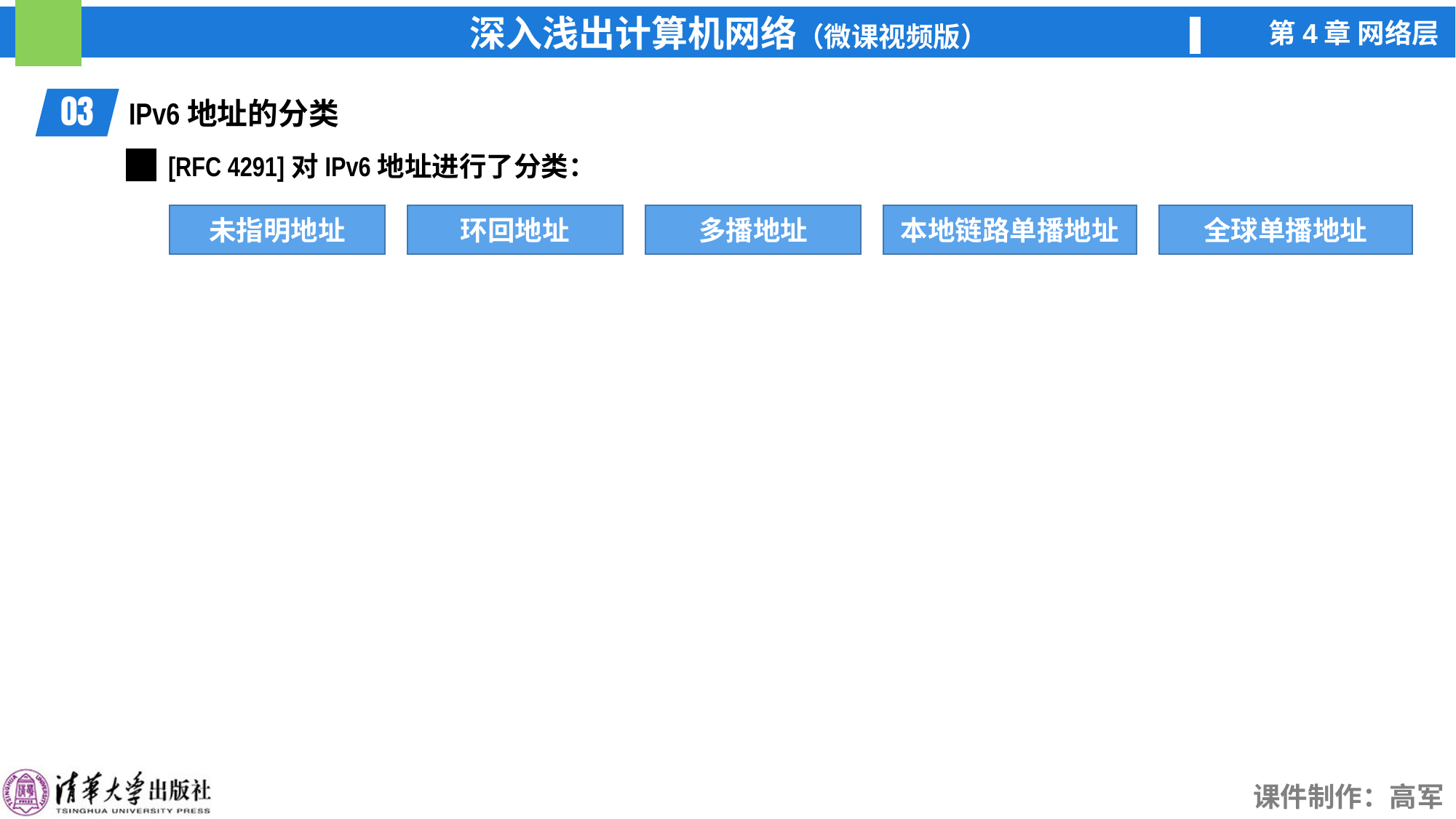

03
IPv6地址的分类
[RFC 4291]对IPv6地址进行了分类：

未指明地址
环回地址
多播地址
本地链路单播地址
全球单播地址